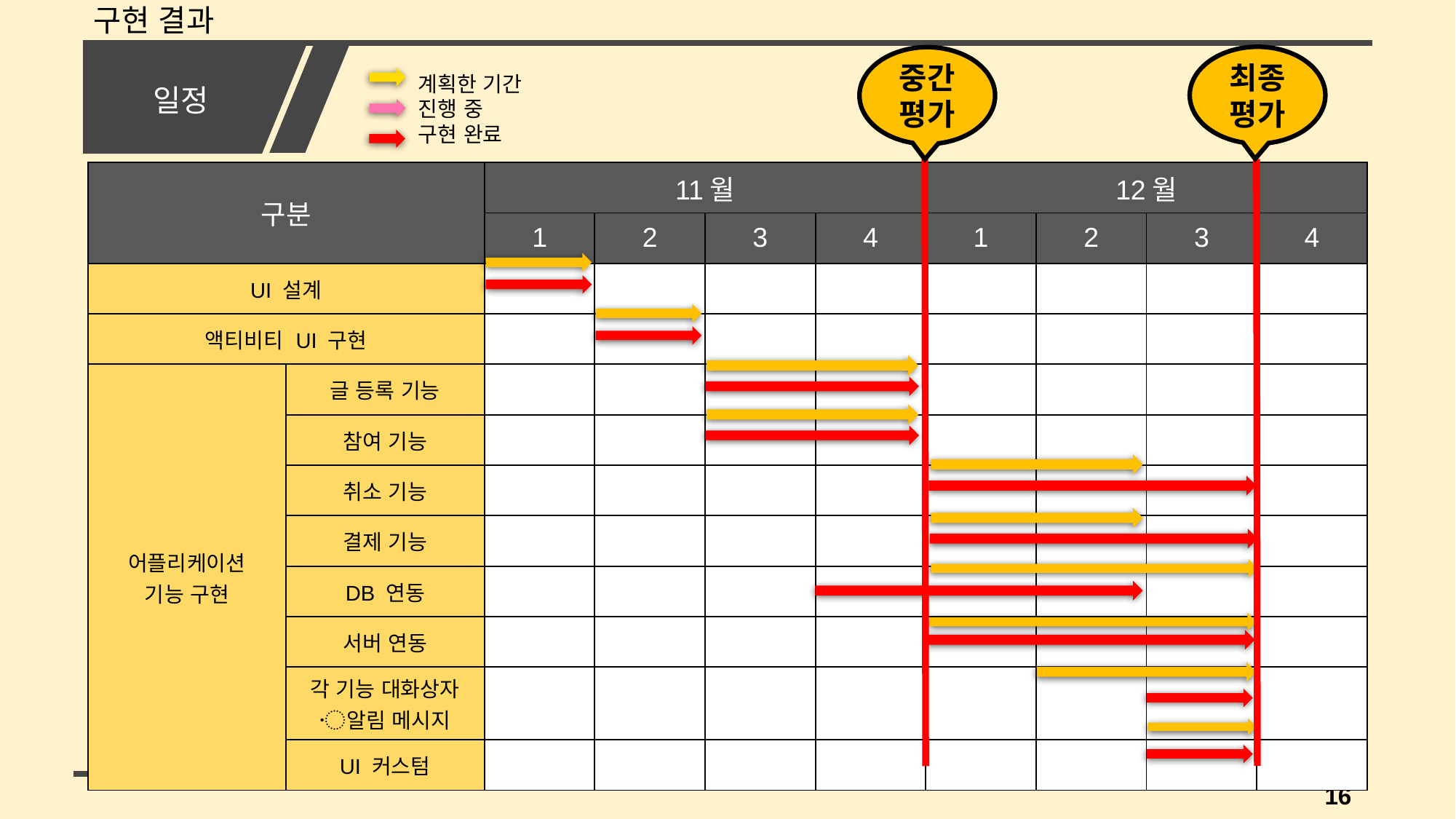

구현 결과
# 일정
최종평가
중간평가
계획한 기간
진행 중
구현 완료

| 구분 |  | 11월 |  |  |  | 12월 |  |  |  |
| --- | --- | --- | --- | --- | --- | --- | --- | --- | --- |
|  |  | 1 | 2 | 3 | 4 | 1 | 2 | 3 | 4 |
| UI 설계 |  |  |  |  |  |  |  |  |  |
| 액티비티 UI 구현 |  |  |  |  |  |  |  |  |  |
| 어플리케이션 기능 구현 | 글 등록 기능 |  |  |  |  |  |  |  |  |
|  | 참여 기능 |  |  |  |  |  |  |  |  |
|  | 취소 기능 |  |  |  |  |  |  |  |  |
|  | 결제 기능 |  |  |  |  |  |  |  |  |
|  | DB 연동 |  |  |  |  |  |  |  |  |
|  | 서버 연동 |  |  |  |  |  |  |  |  |
|  | 각 기능 대화상자〮알림 메시지 |  |  |  |  |  |  |  |  |
|  | UI 커스텀 |  |  |  |  |  |  |  |  |

16